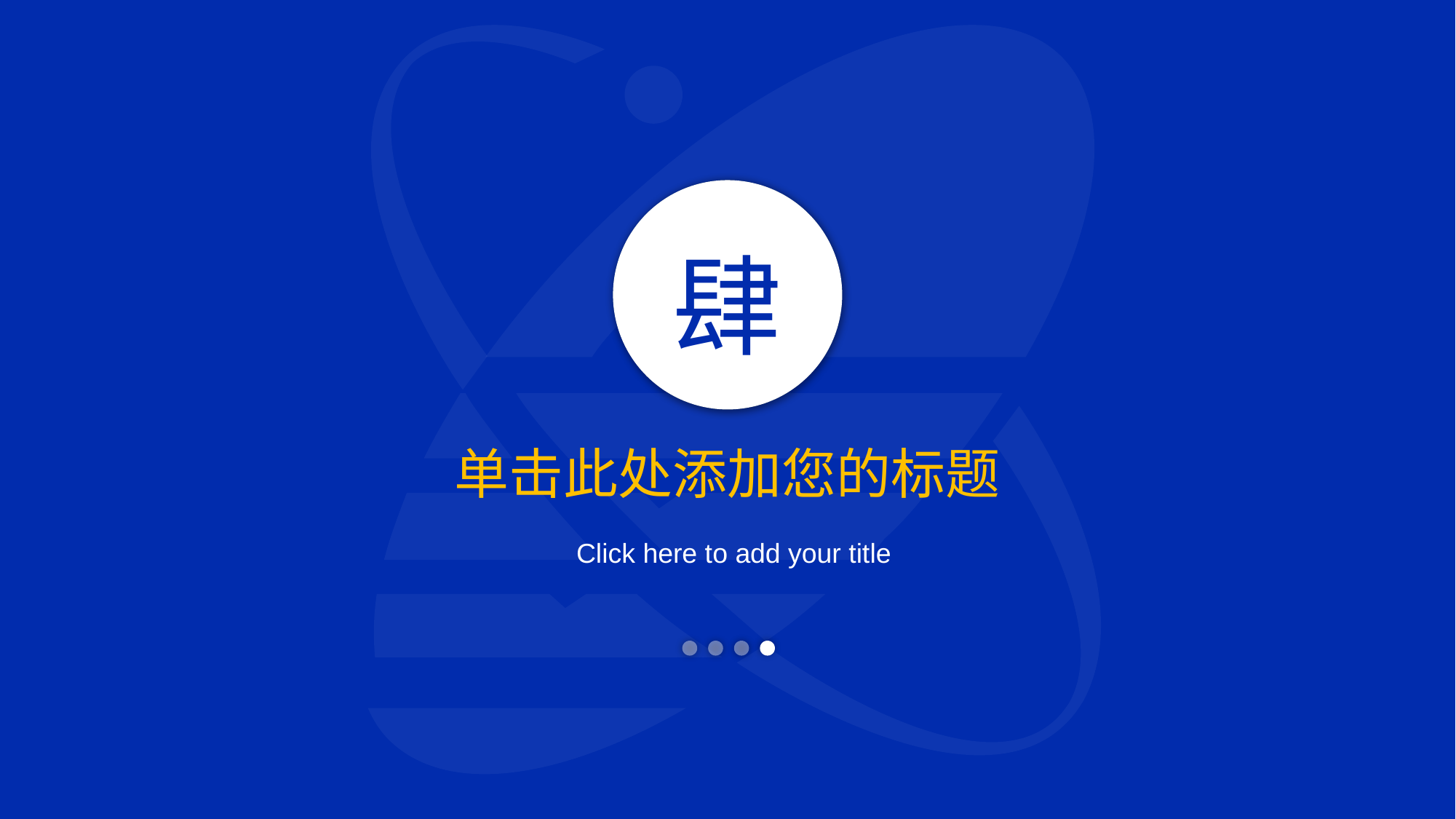

肆
单击此处添加您的标题
Click here to add your title